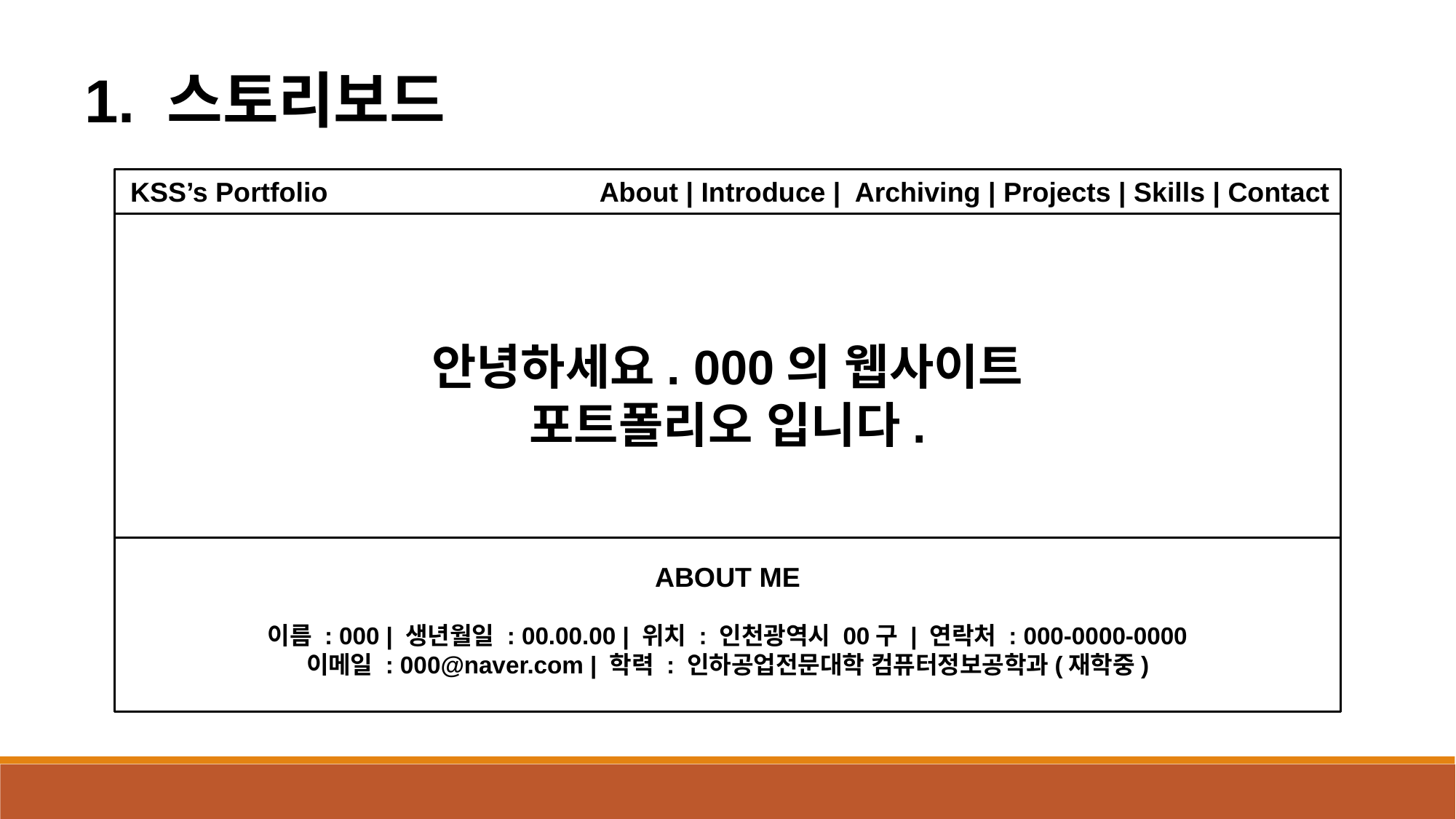

1. 스토리보드

KSS’s Portfolio
About | Introduce |  Archiving | Projects | Skills | Contact
안녕하세요. 000의 웹사이트 포트폴리오 입니다.

ABOUT ME
이름 : 000 | 생년월일 : 00.00.00 | 위치 : 인천광역시 00구 | 연락처 : 000-0000-0000
이메일 : 000@naver.com | 학력 : 인하공업전문대학 컴퓨터정보공학과(재학중)